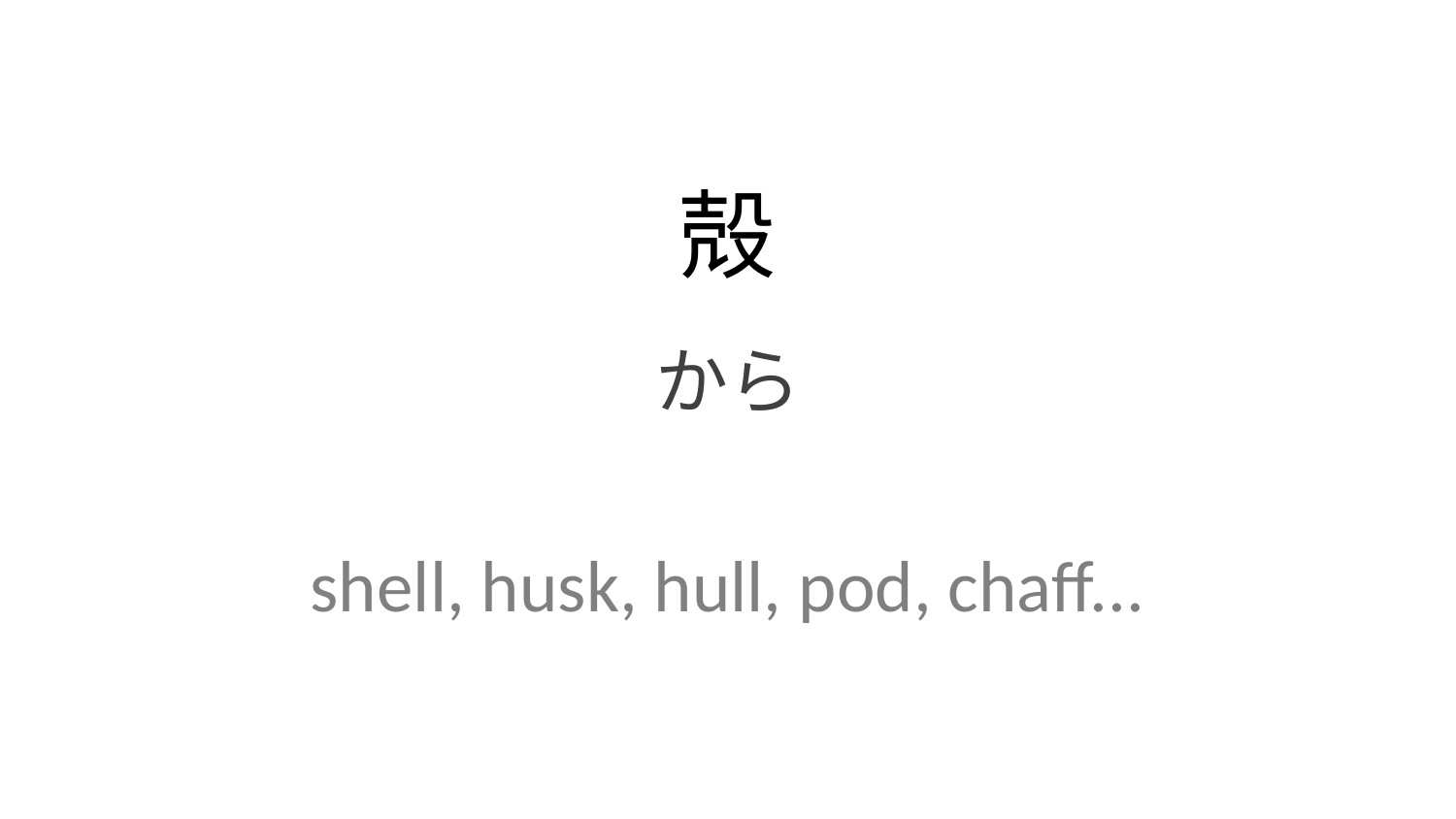

殻

から
shell, husk, hull, pod, chaff...